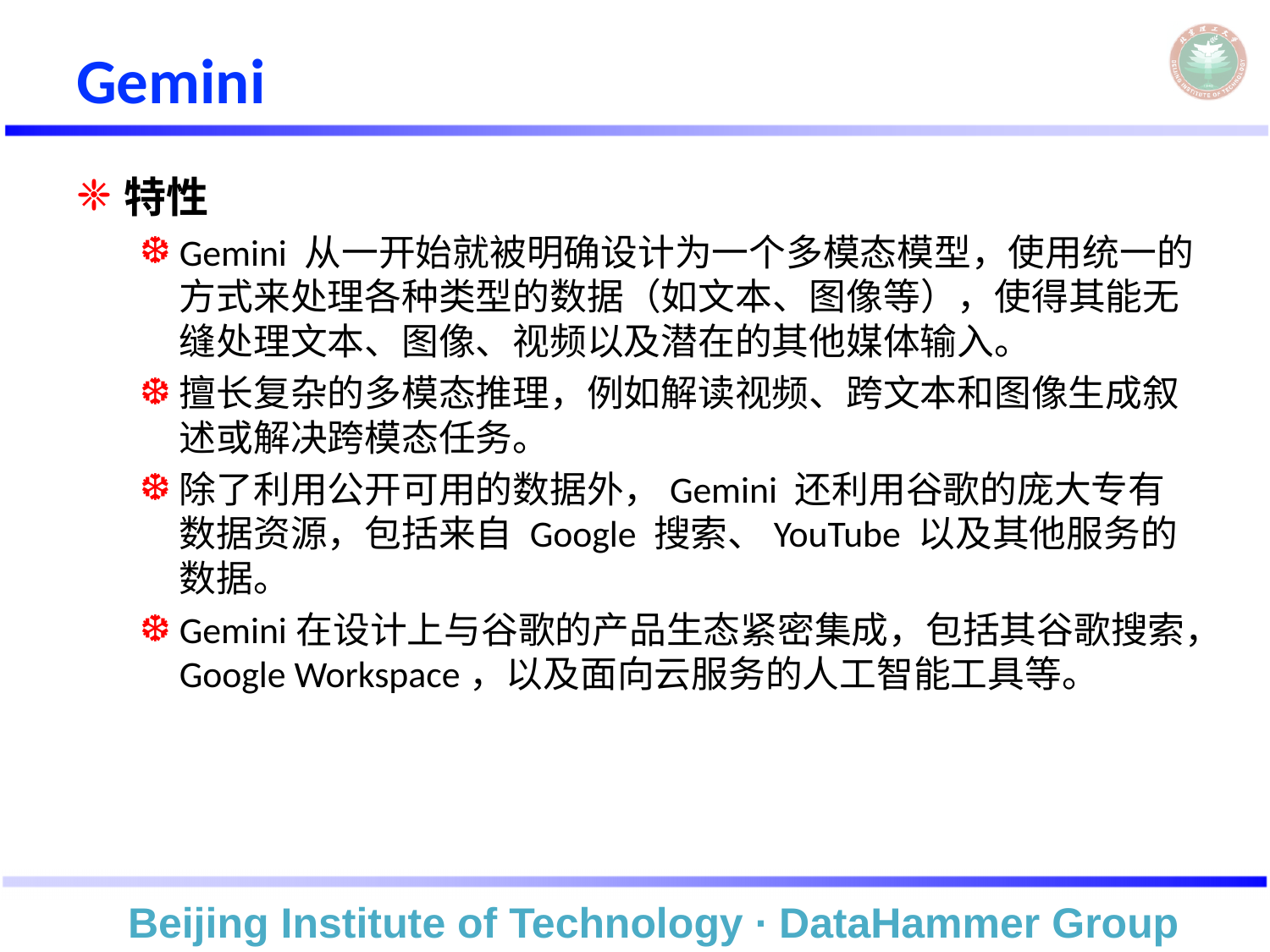

# Gemini
特性
Gemini 从一开始就被明确设计为一个多模态模型，使用统一的方式来处理各种类型的数据（如文本、图像等），使得其能无缝处理文本、图像、视频以及潜在的其他媒体输入。
擅长复杂的多模态推理，例如解读视频、跨文本和图像生成叙述或解决跨模态任务。
除了利用公开可用的数据外，Gemini 还利用谷歌的庞大专有数据资源，包括来自 Google 搜索、YouTube 以及其他服务的数据。
Gemini在设计上与谷歌的产品生态紧密集成，包括其谷歌搜索，Google Workspace，以及面向云服务的人工智能工具等。